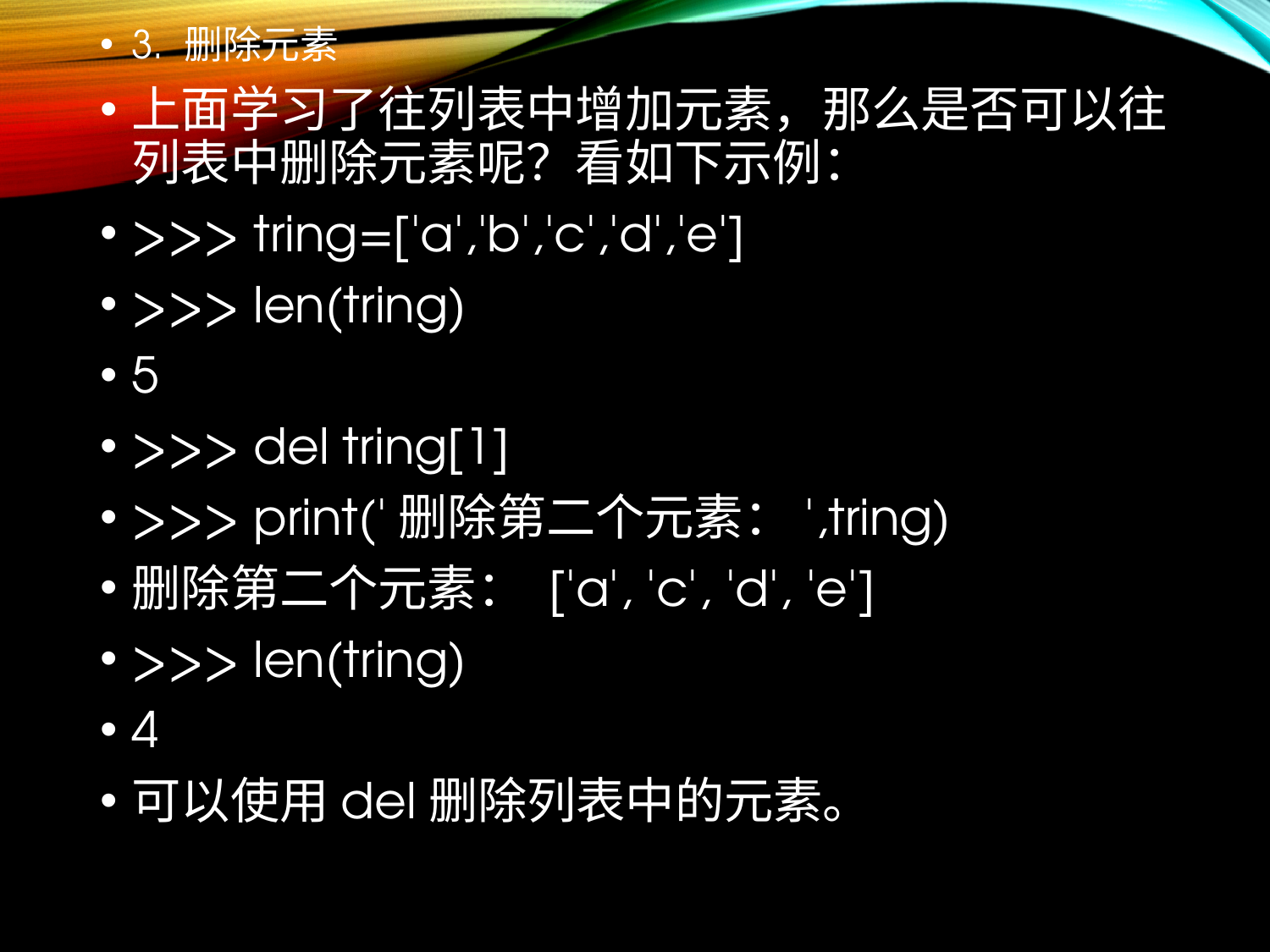

3. 删除元素
上面学习了往列表中增加元素，那么是否可以往列表中删除元素呢？看如下示例：
>>> tring=['a','b','c','d','e']
>>> len(tring)
5
>>> del tring[1]
>>> print('删除第二个元素：',tring)
删除第二个元素： ['a', 'c', 'd', 'e']
>>> len(tring)
4
可以使用del删除列表中的元素。